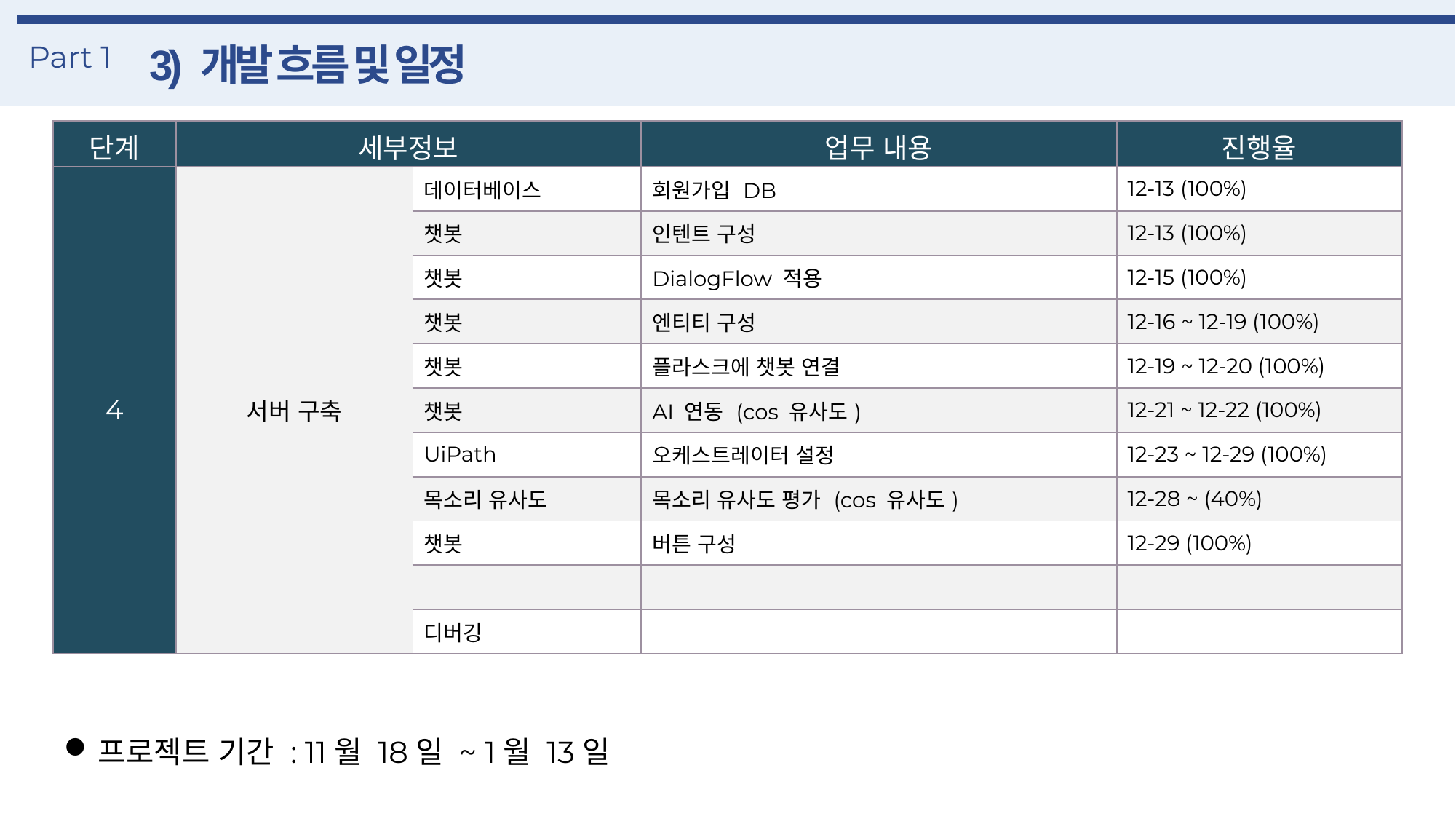

Part 1
3) 개발 흐름 및 일정
| 단계 | 세부정보 |  | 업무 내용 | 진행율 |
| --- | --- | --- | --- | --- |
| 4 | 서버 구축 | 데이터베이스 | 회원가입 DB | 12-13 (100%) |
|  |  | 챗봇 | 인텐트 구성 | 12-13 (100%) |
|  |  | 챗봇 | DialogFlow 적용 | 12-15 (100%) |
|  |  | 챗봇 | 엔티티 구성 | 12-16 ~ 12-19 (100%) |
|  |  | 챗봇 | 플라스크에 챗봇 연결 | 12-19 ~ 12-20 (100%) |
| 4 | 서버 구축 | 챗봇 | AI 연동 (cos 유사도) | 12-21 ~ 12-22 (100%) |
|  |  | UiPath | 오케스트레이터 설정 | 12-23 ~ 12-29 (100%) |
|  |  | 목소리 유사도 | 목소리 유사도 평가 (cos 유사도) | 12-28 ~ (40%) |
|  |  | 챗봇 | 버튼 구성 | 12-29 (100%) |
|  |  |  |  |  |
|  |  | 디버깅 |  |  |
프로젝트 기간 : 11월 18일 ~ 1월 13일